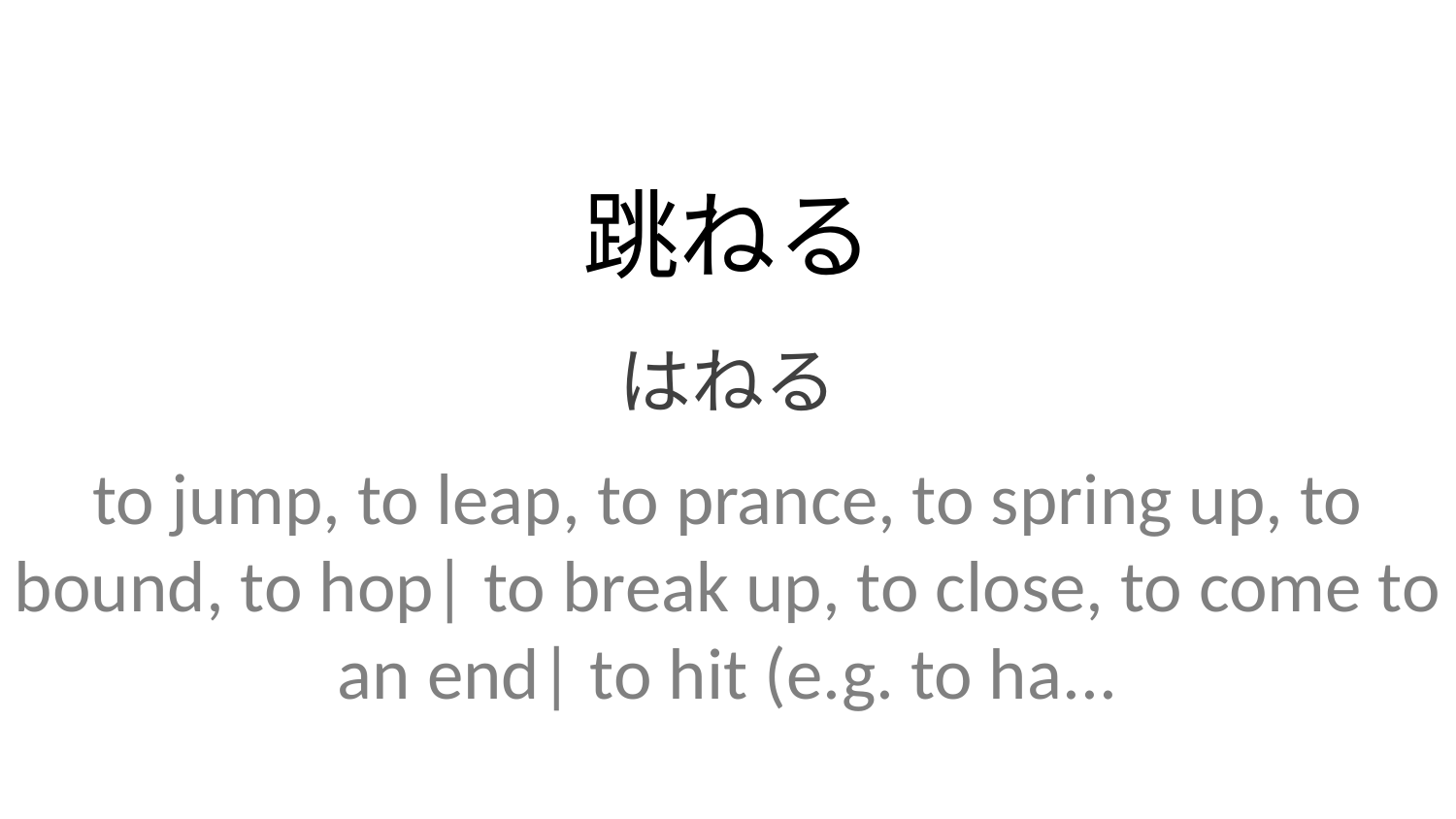

跳ねる

はねる
to jump, to leap, to prance, to spring up, to bound, to hop| to break up, to close, to come to an end| to hit (e.g. to ha...